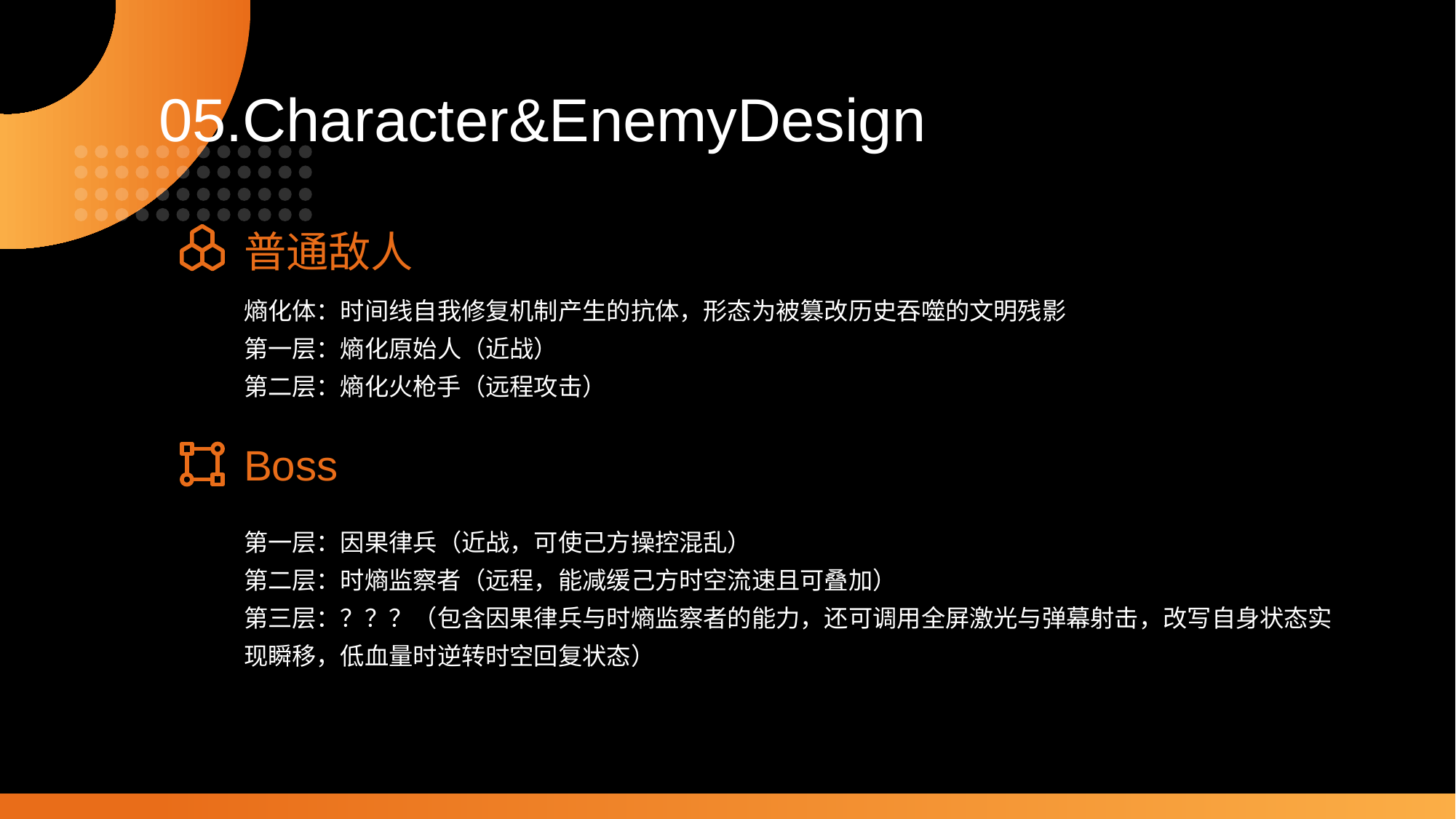

05.Character&EnemyDesign
普通敌人

熵化体：时间线自我修复机制产生的抗体，形态为被篡改历史吞噬的文明残影
第一层：熵化原始人（近战）
第二层：熵化火枪手（远程攻击）
Boss

第一层：因果律兵（近战，可使己方操控混乱）
第二层：时熵监察者（远程，能减缓己方时空流速且可叠加）
第三层：？？？（包含因果律兵与时熵监察者的能力，还可调用全屏激光与弹幕射击，改写自身状态实现瞬移，低血量时逆转时空回复状态）